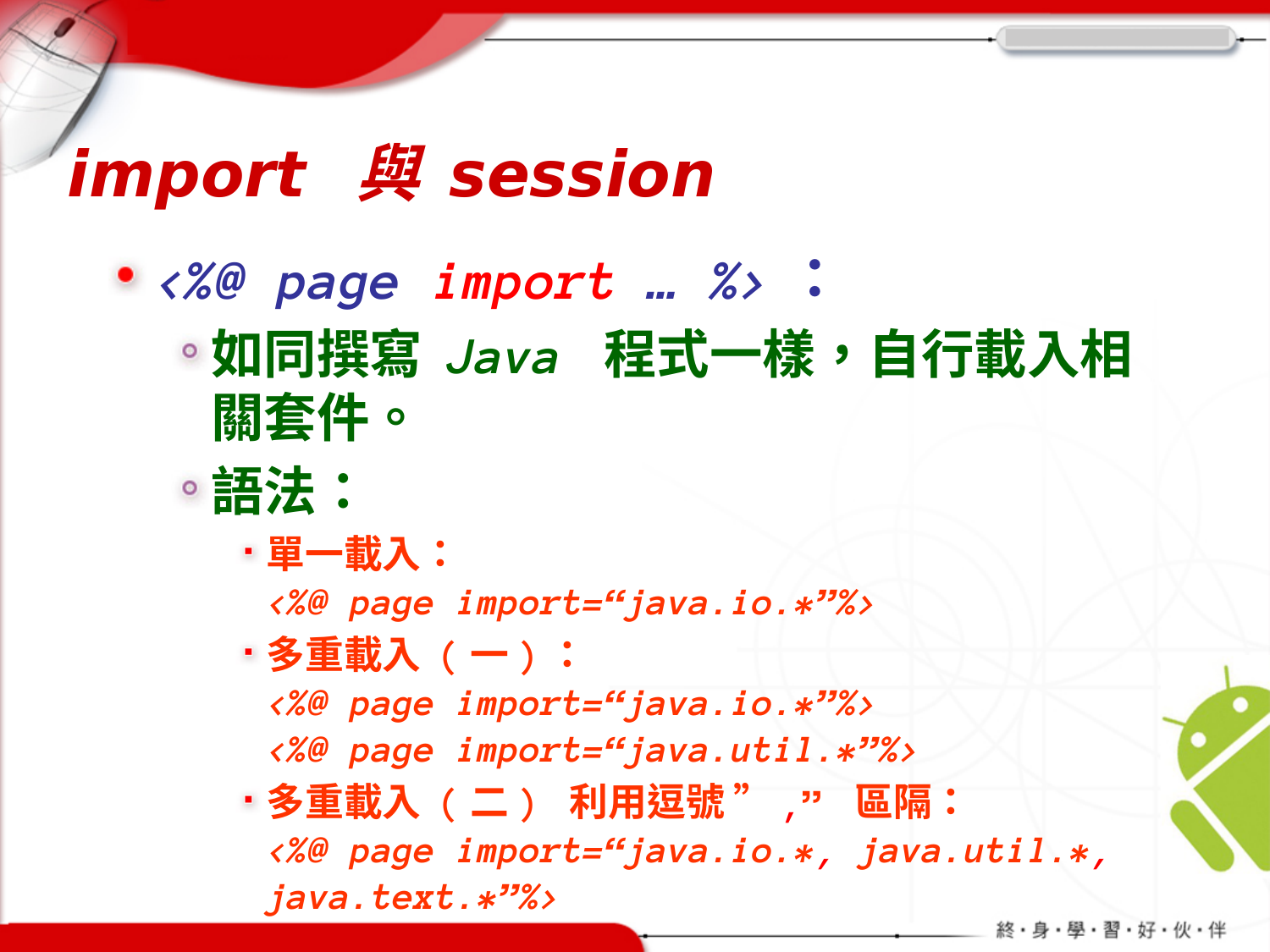

# import 與 session
<%@ page import … %>：
如同撰寫 Java 程式一樣，自行載入相關套件。
語法：
單一載入：
<%@ page import=“java.io.*”%>
多重載入 (一)：
<%@ page import=“java.io.*”%>
<%@ page import=“java.util.*”%>
多重載入 (二) 利用逗號 ”,” 區隔：
<%@ page import=“java.io.*, java.util.*, java.text.*”%>